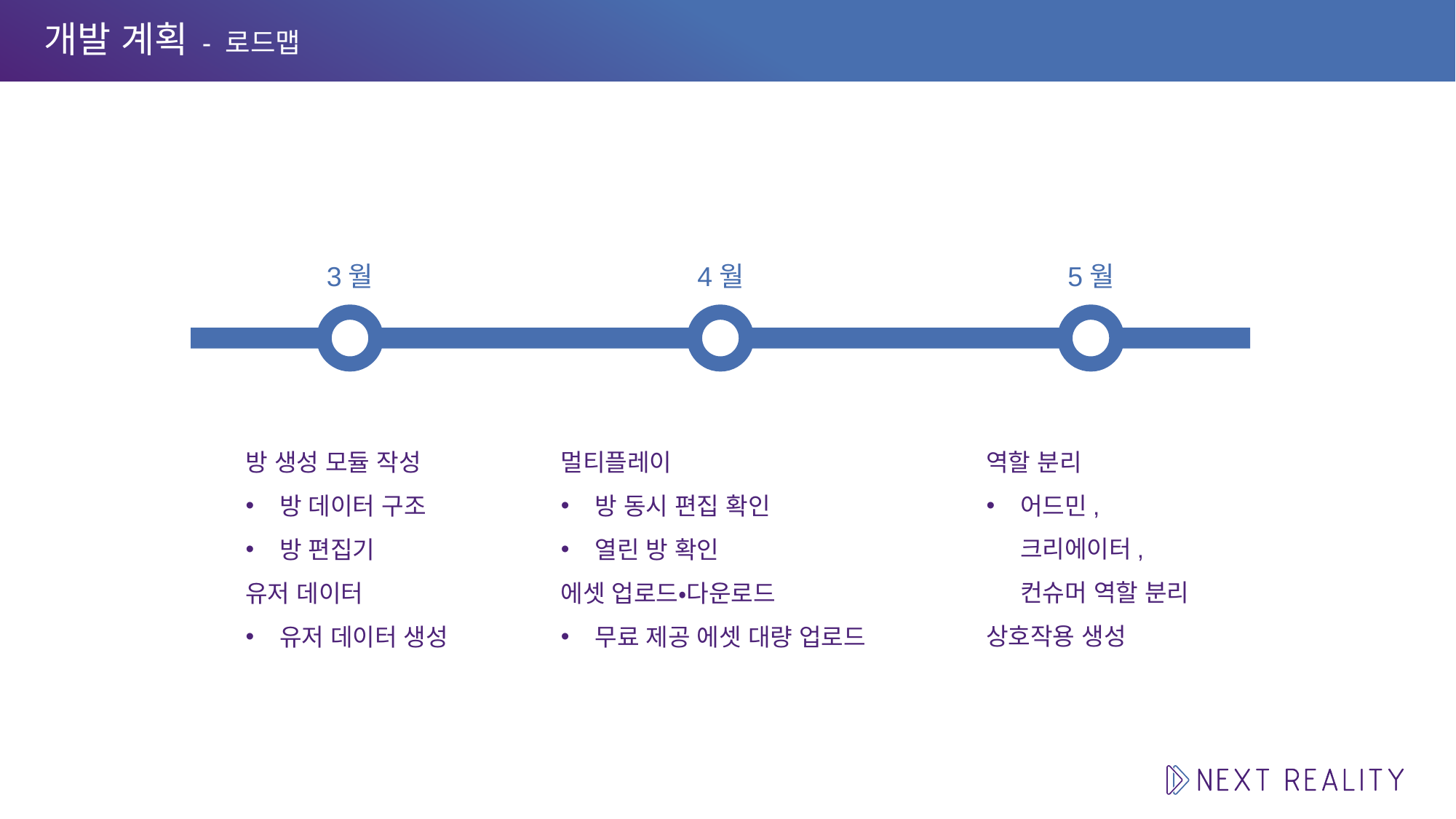

# 개발 계획 - 로드맵
3월
4월
5월

역할 분리
어드민, 크리에이터,
컨슈머 역할 분리
상호작용 생성
방 생성 모듈 작성
방 데이터 구조
방 편집기
유저 데이터
유저 데이터 생성
멀티플레이
방 동시 편집 확인
열린 방 확인
에셋 업로드•다운로드
무료 제공 에셋 대량 업로드